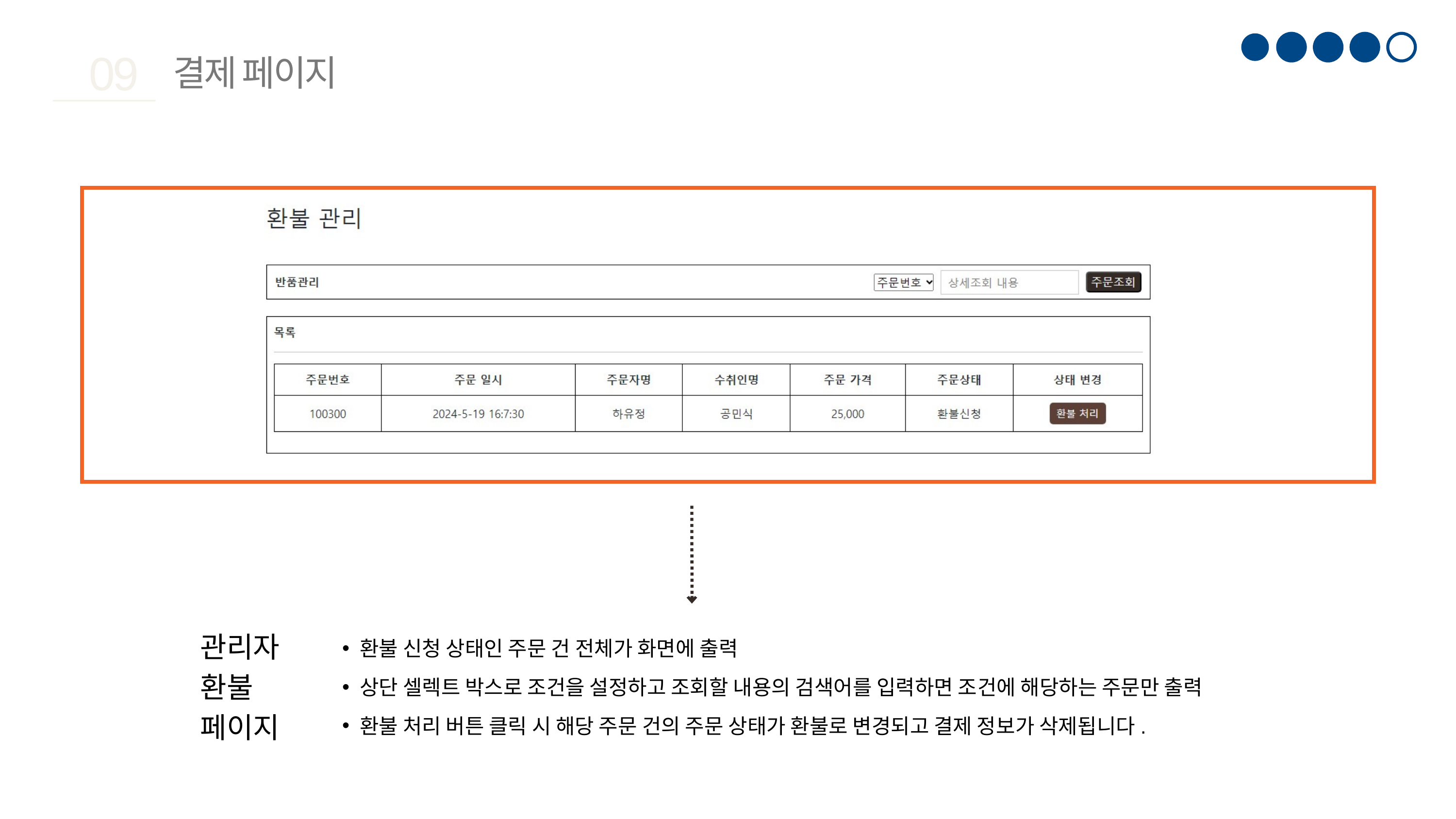

09
결제 페이지

환불 신청 상태인 주문 건 전체가 화면에 출력
상단 셀렉트 박스로 조건을 설정하고 조회할 내용의 검색어를 입력하면 조건에 해당하는 주문만 출력
환불 처리 버튼 클릭 시 해당 주문 건의 주문 상태가 환불로 변경되고 결제 정보가 삭제됩니다.

관리자
환불
페이지